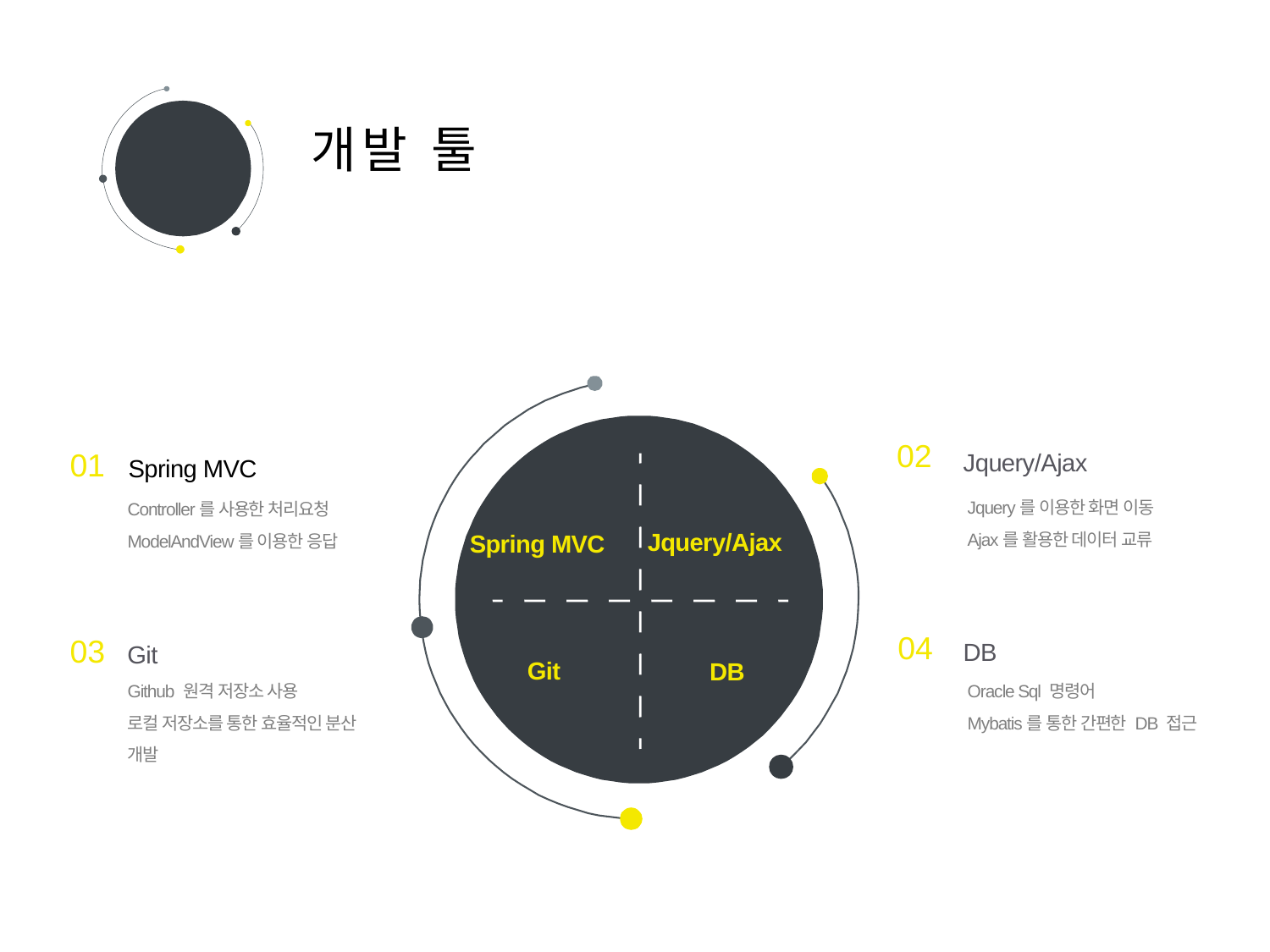

01

개발 툴

Jquery/Ajax
02
Jquery를 이용한 화면 이동
Ajax를 활용한 데이터 교류
DB
04
Oracle Sql 명령어
Mybatis를 통한 간편한 DB 접근
01
Controller를 사용한 처리요청
ModelAndView를 이용한 응답

Spring MVC
Git
03
Github 원격 저장소 사용
로컬 저장소를 통한 효율적인 분산 개발
Spring MVC
Jquery/Ajax
Git
DB